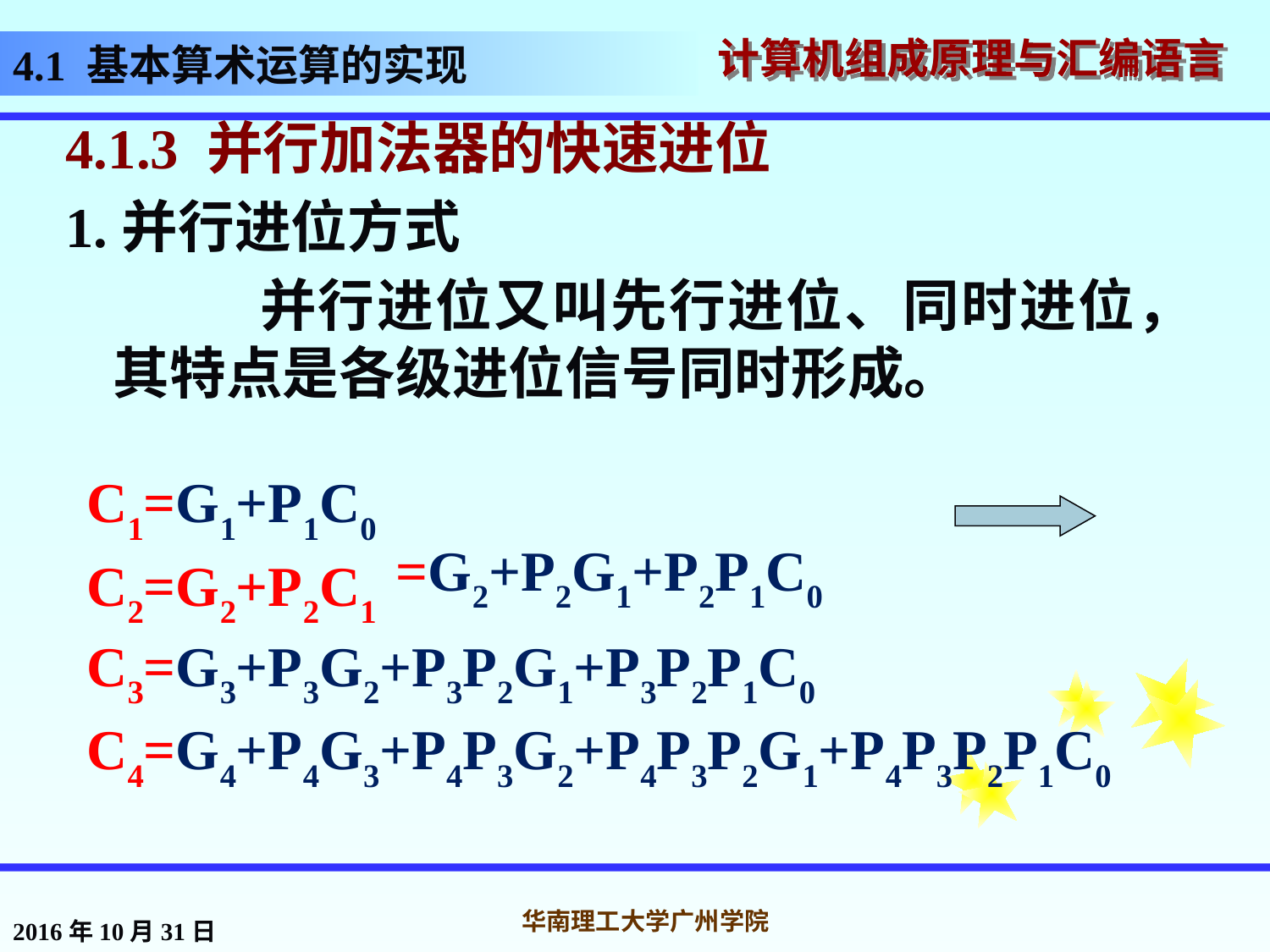

# 4.1 基本算术运算的实现
4.1.3 并行加法器的快速进位
1.并行进位方式
            并行进位又叫先行进位、同时进位，其特点是各级进位信号同时形成。
C1=G1+P1C0
C2=G2+P2C1

=G2+P2G1+P2P1C0
C3=G3+P3G2+P3P2G1+P3P2P1C0
C4=G4+P4G3+P4P3G2+P4P3P2G1+P4P3P2P1C0
2016年10月31日
华南理工大学广州学院